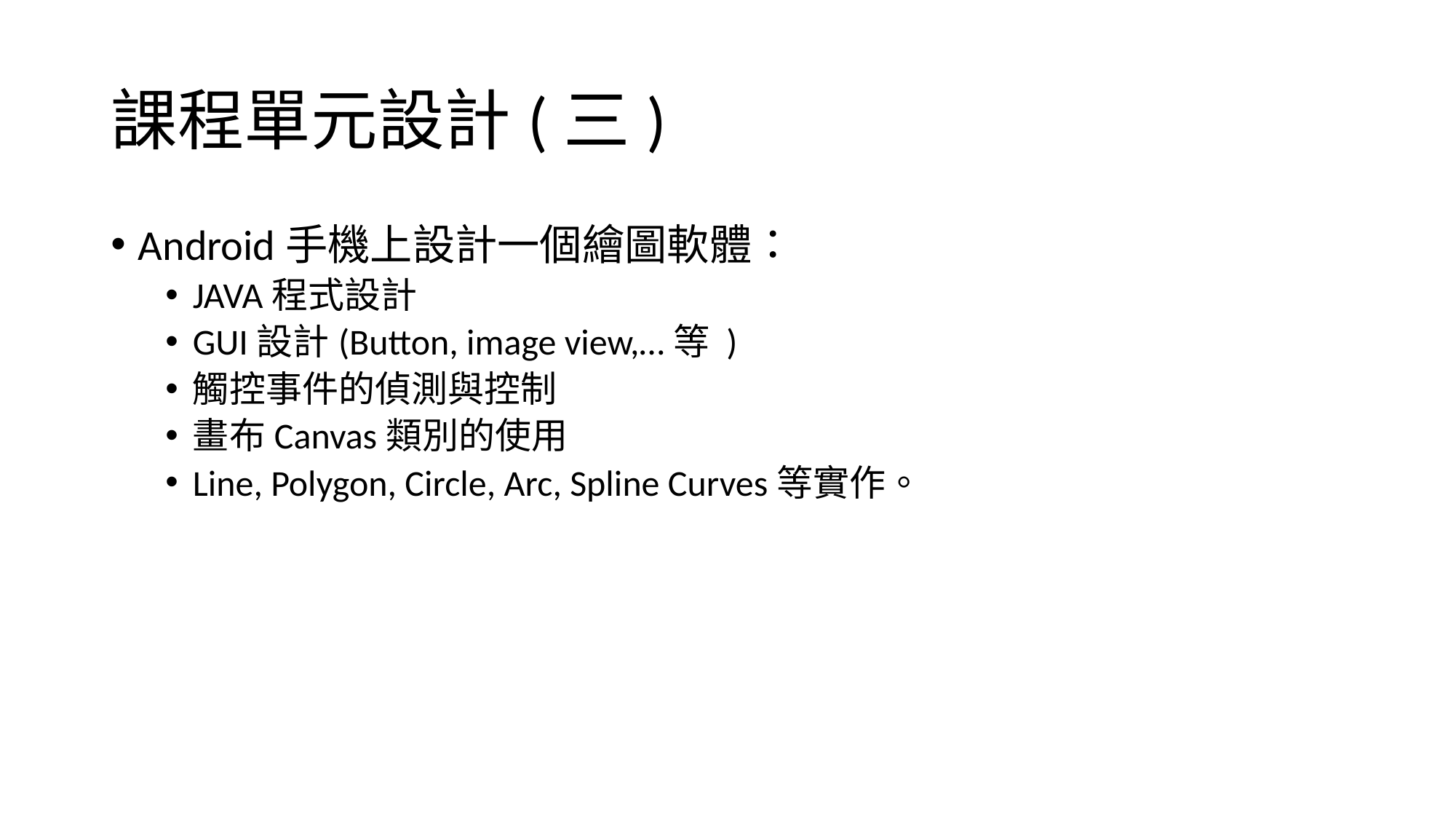

# 課程單元設計(三)
Android手機上設計一個繪圖軟體：
JAVA程式設計
GUI設計(Button, image view,…等 )
觸控事件的偵測與控制
畫布Canvas類別的使用
Line, Polygon, Circle, Arc, Spline Curves等實作。